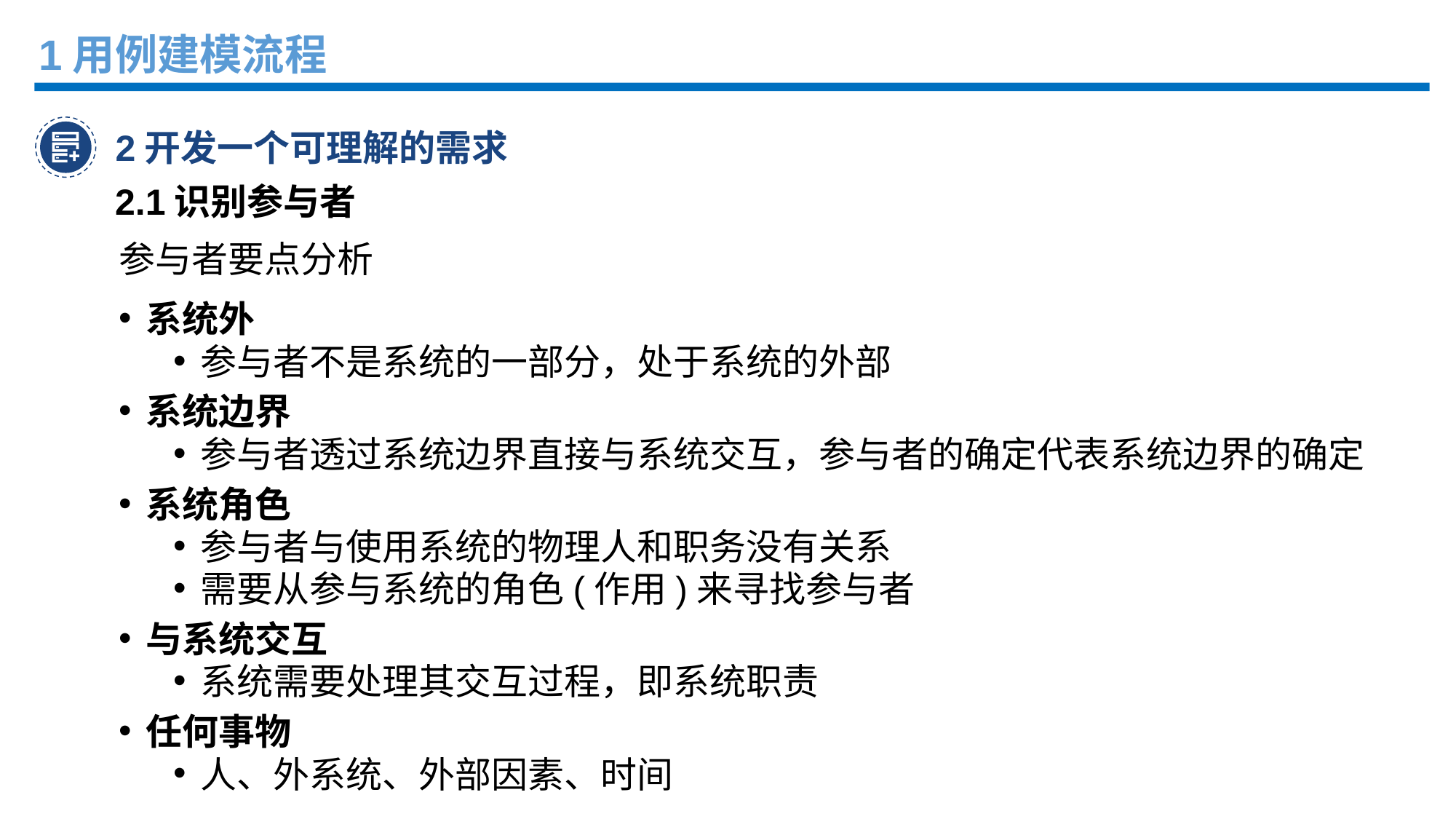

1用例建模流程

2开发一个可理解的需求

2.1识别参与者
参与者要点分析
系统外
参与者不是系统的一部分，处于系统的外部
系统边界
参与者透过系统边界直接与系统交互，参与者的确定代表系统边界的确定
系统角色
参与者与使用系统的物理人和职务没有关系
需要从参与系统的角色(作用)来寻找参与者
与系统交互
系统需要处理其交互过程，即系统职责
任何事物
人、外系统、外部因素、时间